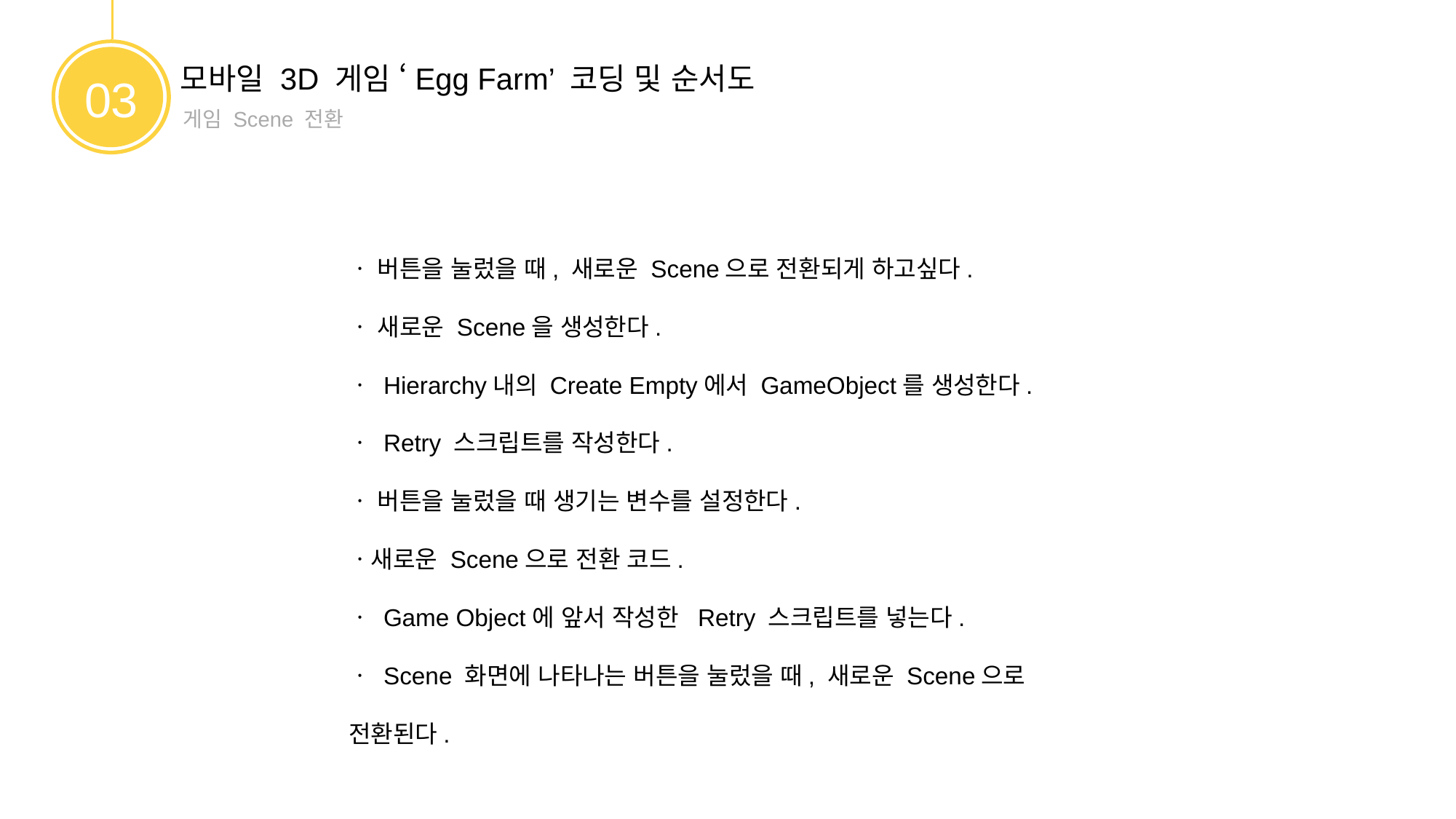

모바일 3D 게임 ‘Egg Farm’ 코딩 및 순서도
03
게임 Scene 전환
ㆍ 버튼을 눌렀을 때, 새로운 Scene으로 전환되게 하고싶다.
ㆍ 새로운 Scene을 생성한다.
ㆍ Hierarchy내의 Create Empty에서 GameObject를 생성한다.
ㆍ Retry 스크립트를 작성한다.
ㆍ 버튼을 눌렀을 때 생기는 변수를 설정한다.
ㆍ새로운 Scene으로 전환 코드.
ㆍ Game Object에 앞서 작성한  Retry 스크립트를 넣는다.
ㆍ Scene 화면에 나타나는 버튼을 눌렀을 때, 새로운 Scene으로 전환된다.